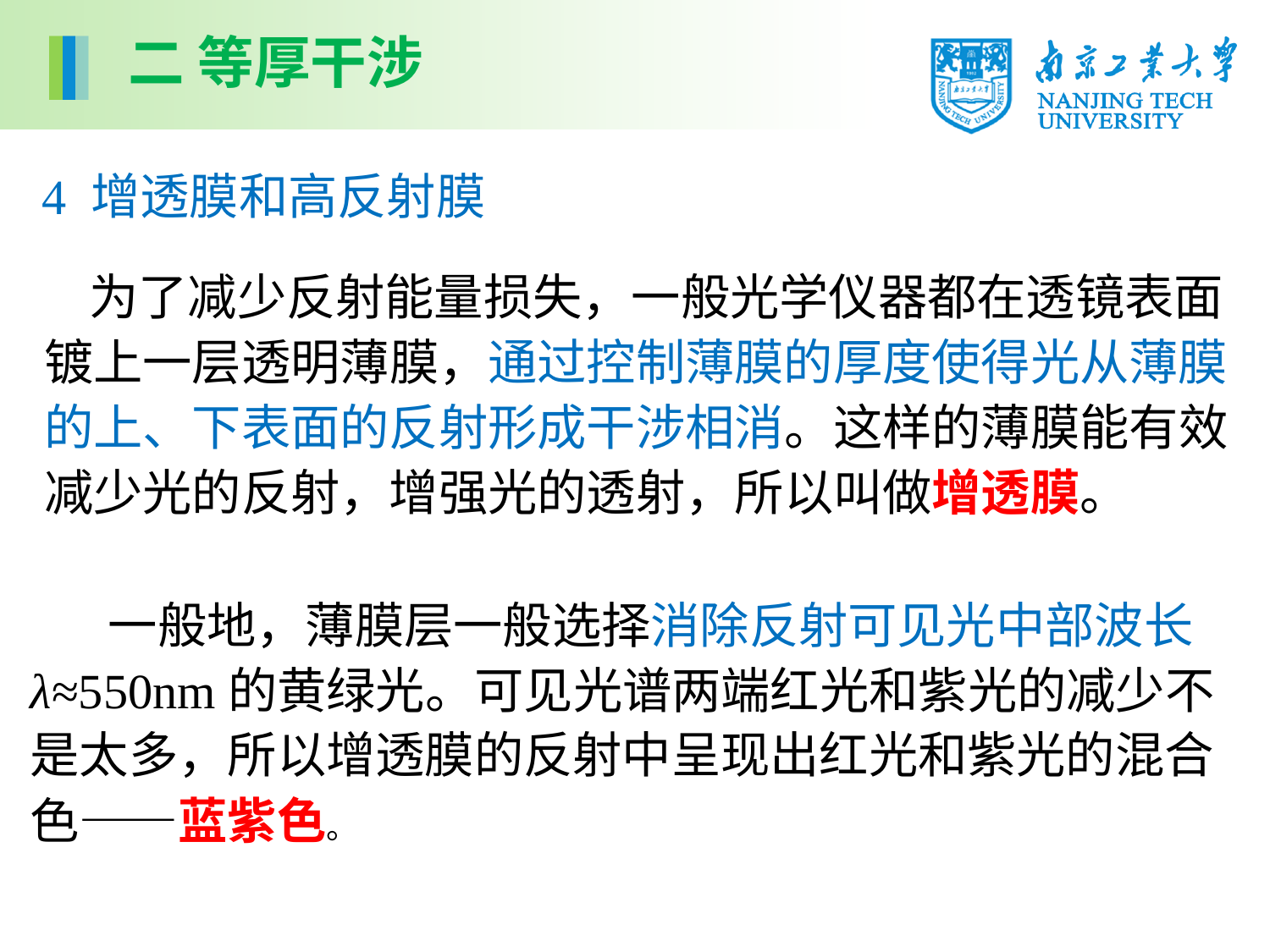

二 等厚干涉
4 增透膜和高反射膜
   为了减少反射能量损失，一般光学仪器都在透镜表面镀上一层透明薄膜，通过控制薄膜的厚度使得光从薄膜的上、下表面的反射形成干涉相消。这样的薄膜能有效减少光的反射，增强光的透射，所以叫做增透膜。
      一般地，薄膜层一般选择消除反射可见光中部波长λ≈550nm的黄绿光。可见光谱两端红光和紫光的减少不是太多，所以增透膜的反射中呈现出红光和紫光的混合色——蓝紫色。